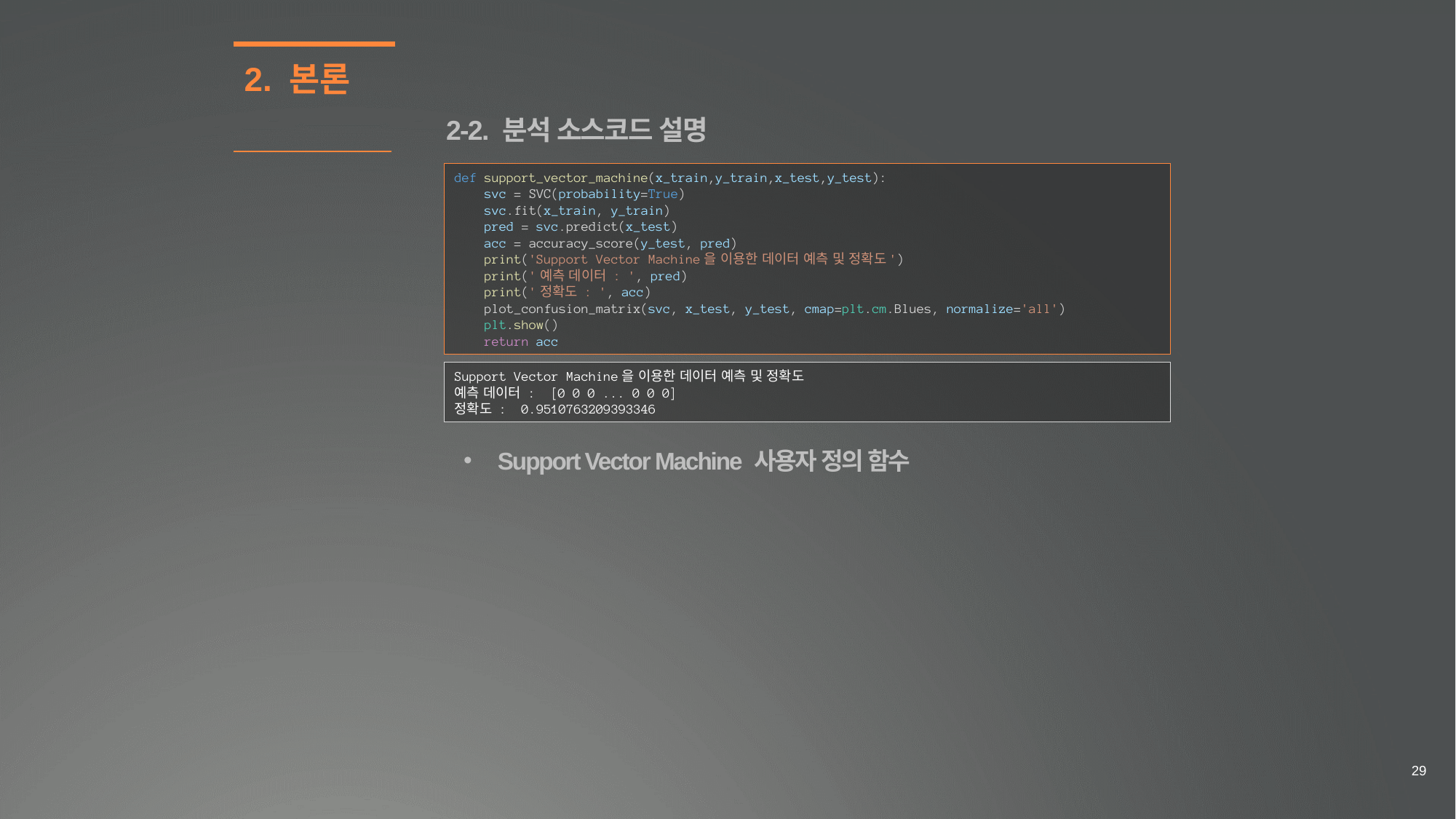

2. 본론
2-2. 분석 소스코드 설명
def support_vector_machine(x_train,y_train,x_test,y_test):
    svc = SVC(probability=True)
    svc.fit(x_train, y_train)
    pred = svc.predict(x_test)
    acc = accuracy_score(y_test, pred)
    print('Support Vector Machine을 이용한 데이터 예측 및 정확도')
    print('예측 데이터 : ', pred)
    print('정확도 : ', acc)
    plot_confusion_matrix(svc, x_test, y_test, cmap=plt.cm.Blues, normalize='all')
    plt.show()
    return acc
Support Vector Machine을 이용한 데이터 예측 및 정확도
예측 데이터 :  [0 0 0 ... 0 0 0]
정확도 :  0.9510763209393346
Support Vector Machine 사용자 정의 함수